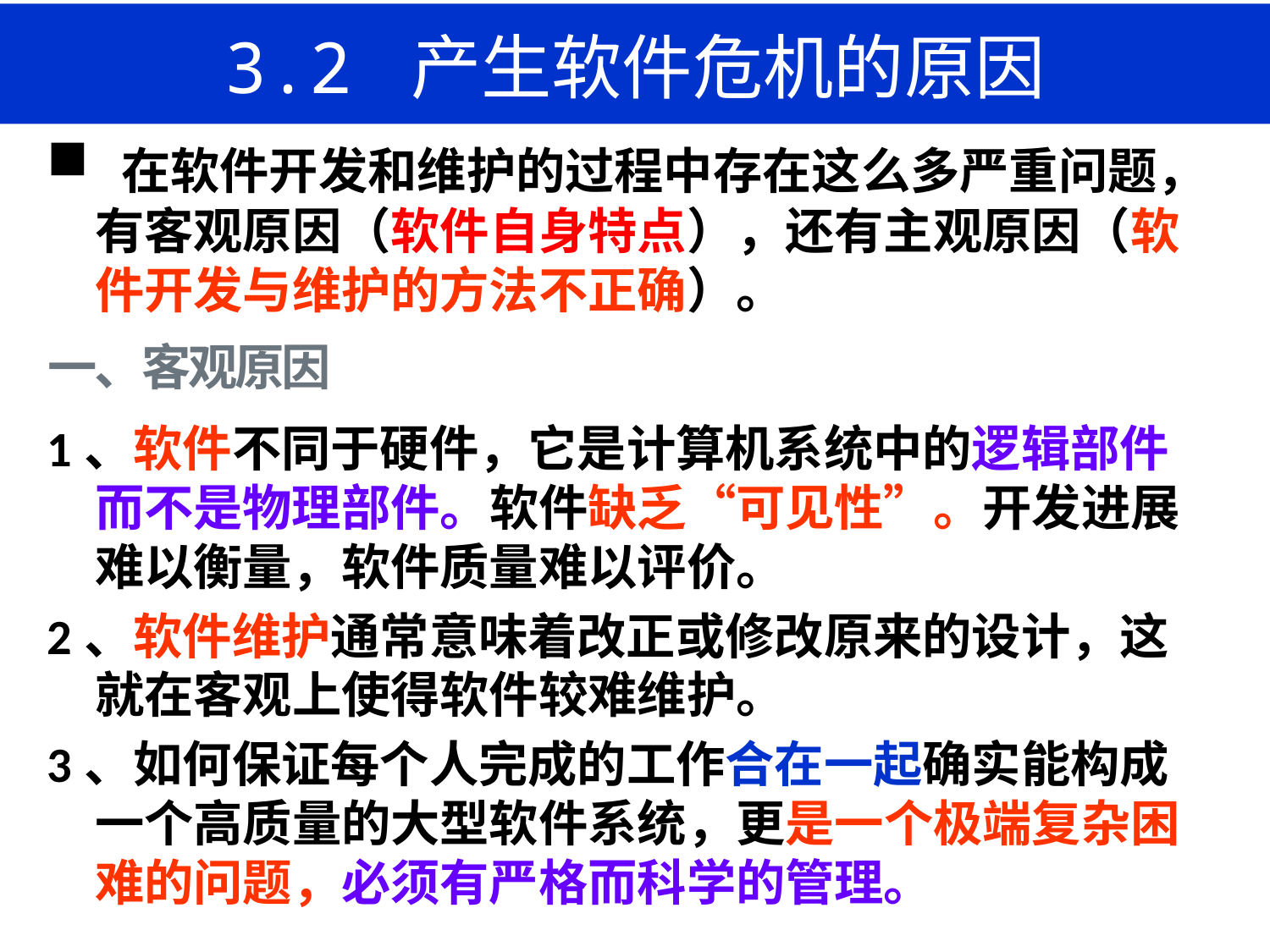

# 3.2 产生软件危机的原因
 在软件开发和维护的过程中存在这么多严重问题，有客观原因（软件自身特点），还有主观原因（软件开发与维护的方法不正确）。

1、软件不同于硬件，它是计算机系统中的逻辑部件而不是物理部件。软件缺乏“可见性”。开发进展难以衡量，软件质量难以评价。
2、软件维护通常意味着改正或修改原来的设计，这就在客观上使得软件较难维护。
3、如何保证每个人完成的工作合在一起确实能构成一个高质量的大型软件系统，更是一个极端复杂困难的问题，必须有严格而科学的管理。
一、客观原因